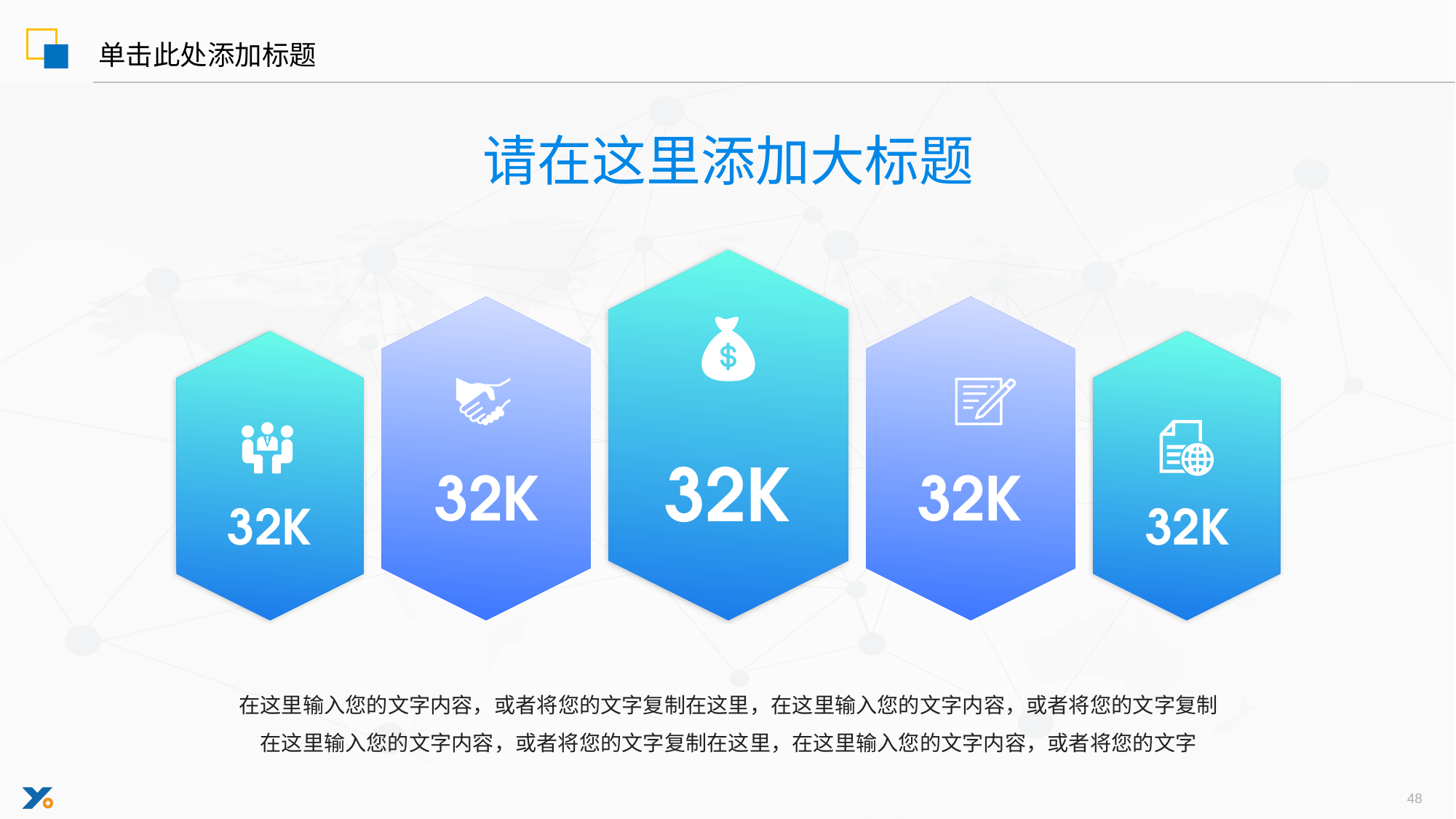

单击此处添加标题
请在这里添加大标题

32K
32K
32K
32K
32K
在这里输入您的文字内容，或者将您的文字复制在这里，在这里输入您的文字内容，或者将您的文字复制在这里输入您的文字内容，或者将您的文字复制在这里，在这里输入您的文字内容，或者将您的文字